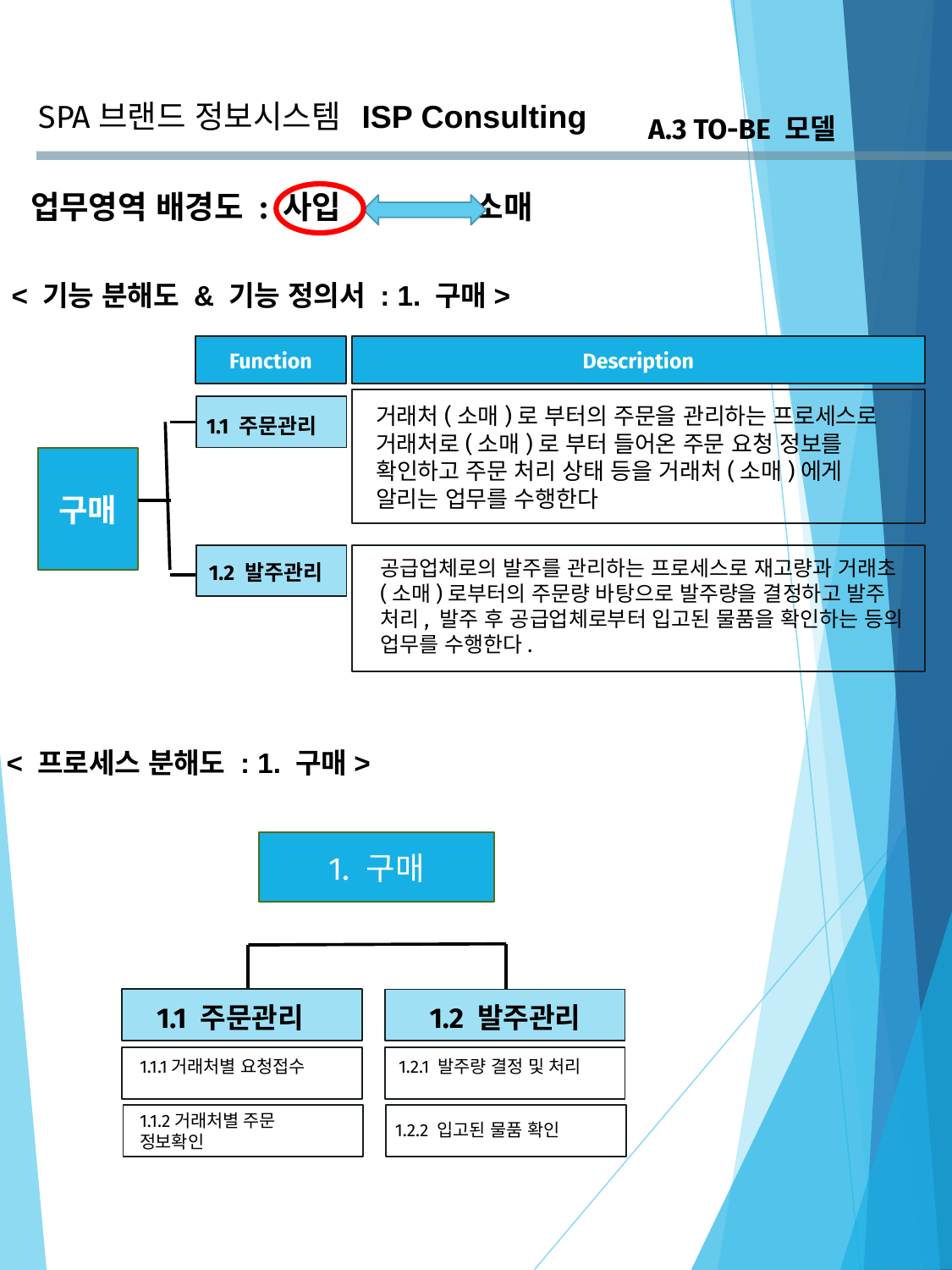

SPA브랜드 정보시스템
ISP Consulting
A.3 TO-BE 모델
업무영역 배경도 : 사입               소매

< 기능 분해도 & 기능 정의서 : 1. 구매>
Function
Description

거래처(소매)로 부터의 주문을 관리하는 프로세스로 거래처로(소매)로 부터 들어온 주문 요청 정보를 확인하고 주문 처리 상태 등을 거래처(소매)에게 알리는 업무를 수행한다

1.1 주문관리

 구매

1.2 발주관리

공급업체로의 발주를 관리하는 프로세스로 재고량과 거래초 (소매)로부터의 주문량 바탕으로 발주량을 결정하고 발주 처리, 발주 후 공급업체로부터 입고된 물품을 확인하는 등의 업무를 수행한다.
< 프로세스 분해도 : 1. 구매>

1. 구매

1.1 주문관리

1.2 발주관리

1.1.1거래처별 요청접수
1.2.1 발주량 결정 및 처리
1.1.2거래처별 주문 정보확인

1.2.2 입고된 물품 확인